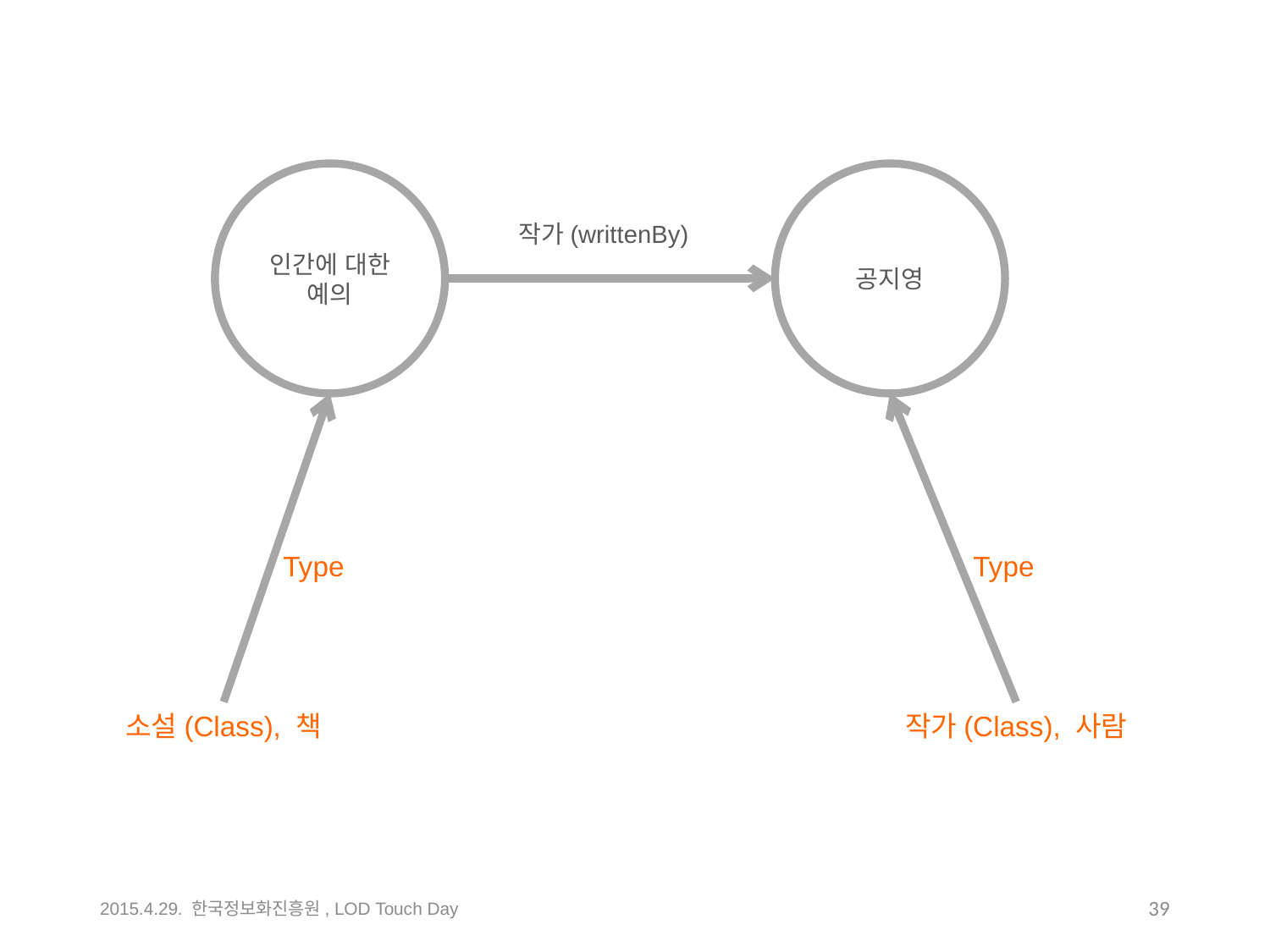

인간에 대한 예의
공지영
작가(writtenBy)
Type
Type
소설(Class), 책
작가(Class), 사람
2015.4.29. 한국정보화진흥원, LOD Touch Day
39